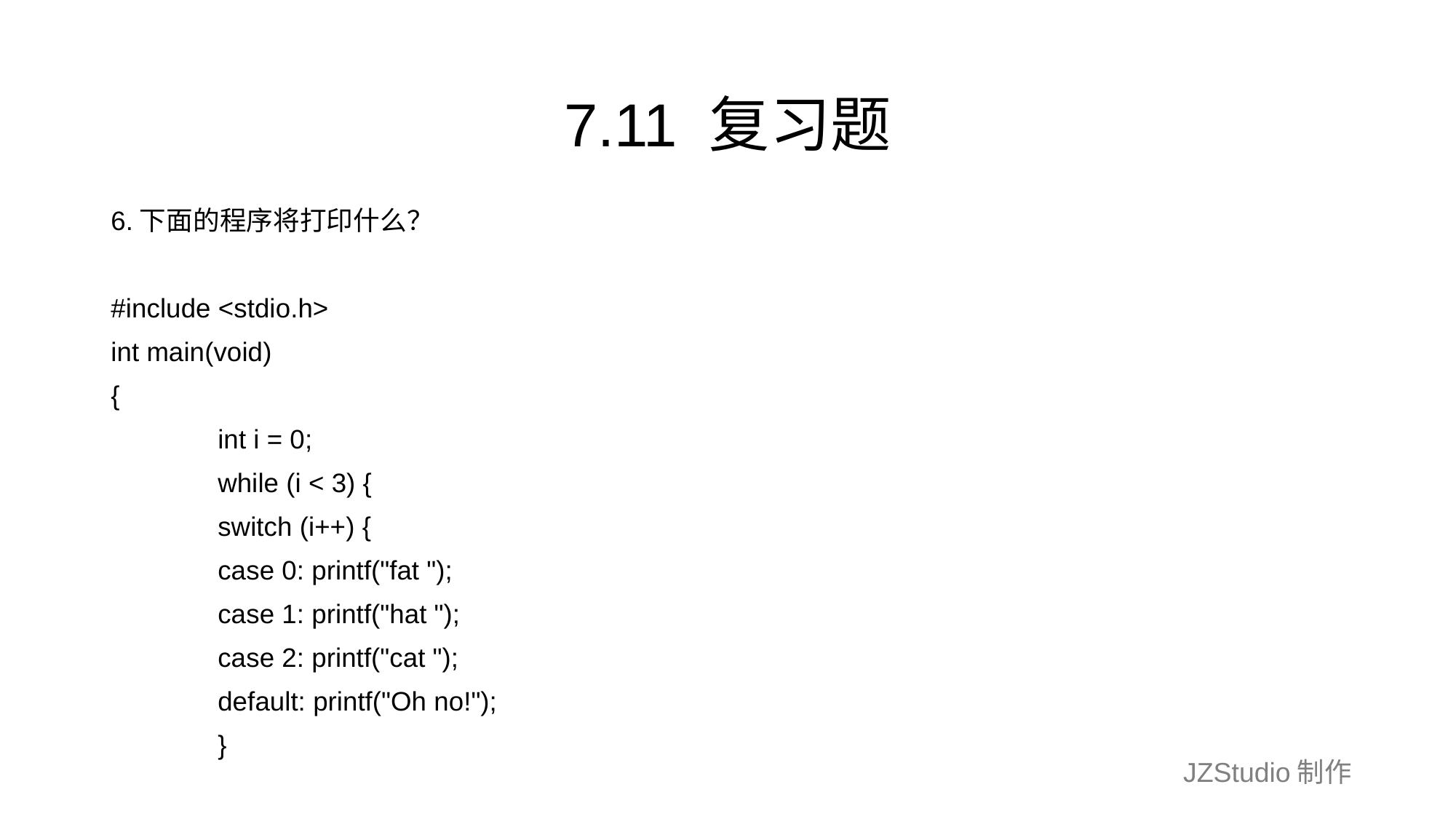

# 7.11 复习题
6.下面的程序将打印什么？

#include <stdio.h>
int main(void)
{
	int i = 0;
	while (i < 3) {
		switch (i++) {
			case 0: printf("fat ");
			case 1: printf("hat ");
			case 2: printf("cat ");
			default: printf("Oh no!");
		}